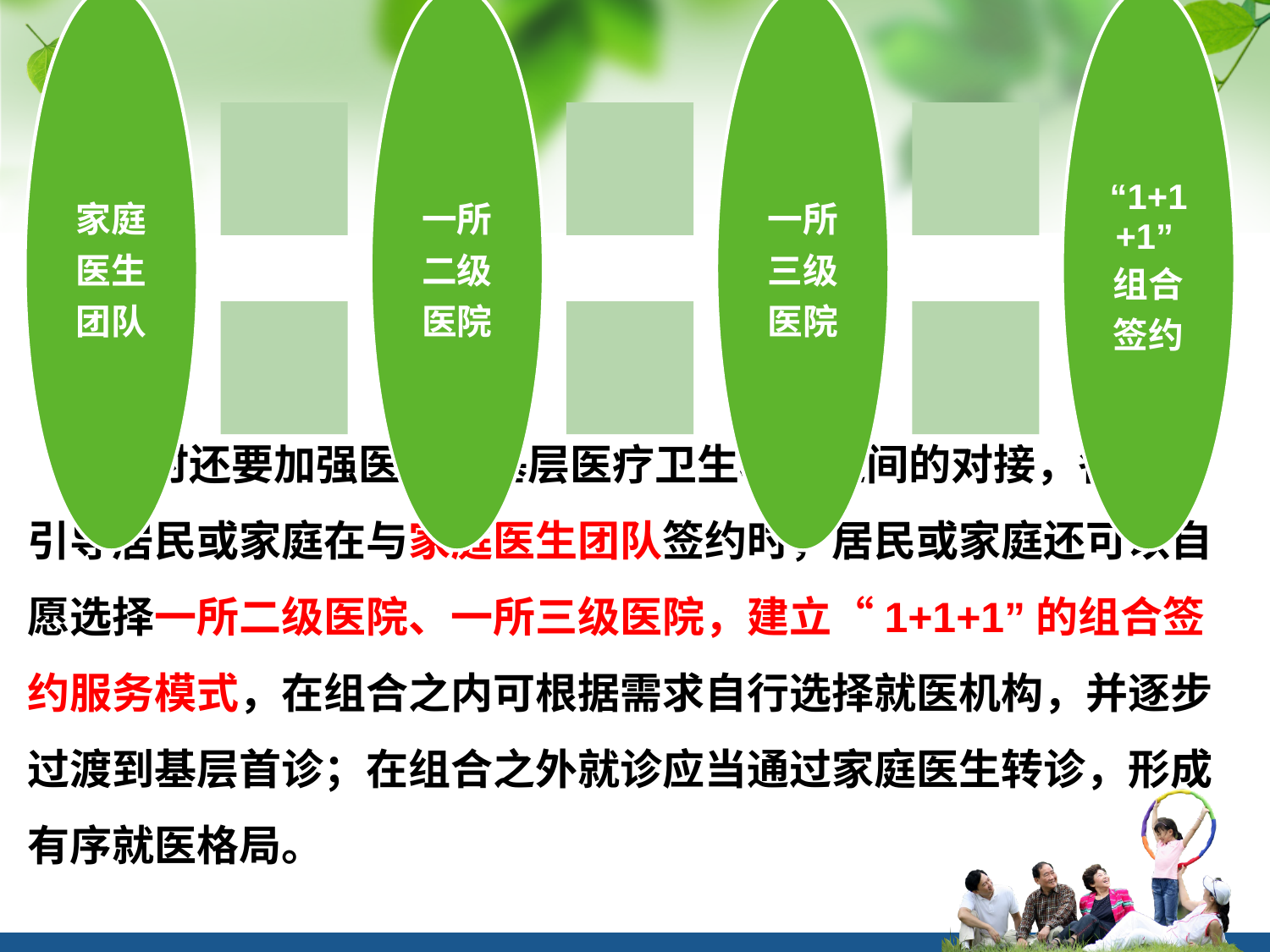

家庭医生团队
一所二级医院
“1+1+1”组合签约
一所三级医院
       同时还要加强医院与基层医疗卫生机构之间的对接，各地在引导居民或家庭在与家庭医生团队签约时，居民或家庭还可以自愿选择一所二级医院、一所三级医院，建立“1+1+1”的组合签约服务模式，在组合之内可根据需求自行选择就医机构，并逐步过渡到基层首诊；在组合之外就诊应当通过家庭医生转诊，形成有序就医格局。